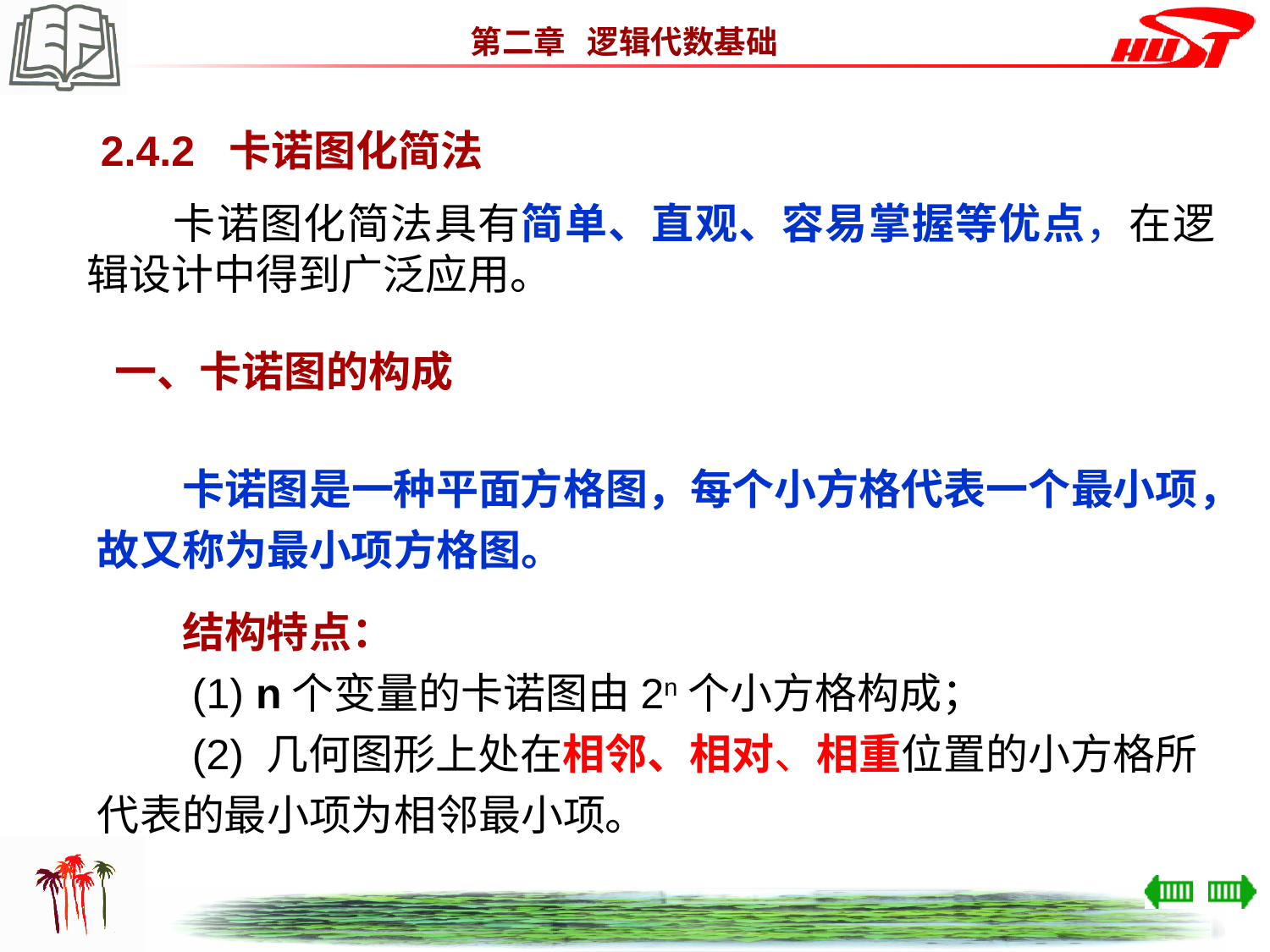

2.4.2  卡诺图化简法
　　卡诺图化简法具有简单、直观、容易掌握等优点，在逻辑设计中得到广泛应用。
一、卡诺图的构成
　　卡诺图是一种平面方格图，每个小方格代表一个最小项，故又称为最小项方格图。
　　结构特点：
　　(1) n个变量的卡诺图由2n个小方格构成；
　　(2) 几何图形上处在相邻、相对、相重位置的小方格所代表的最小项为相邻最小项。